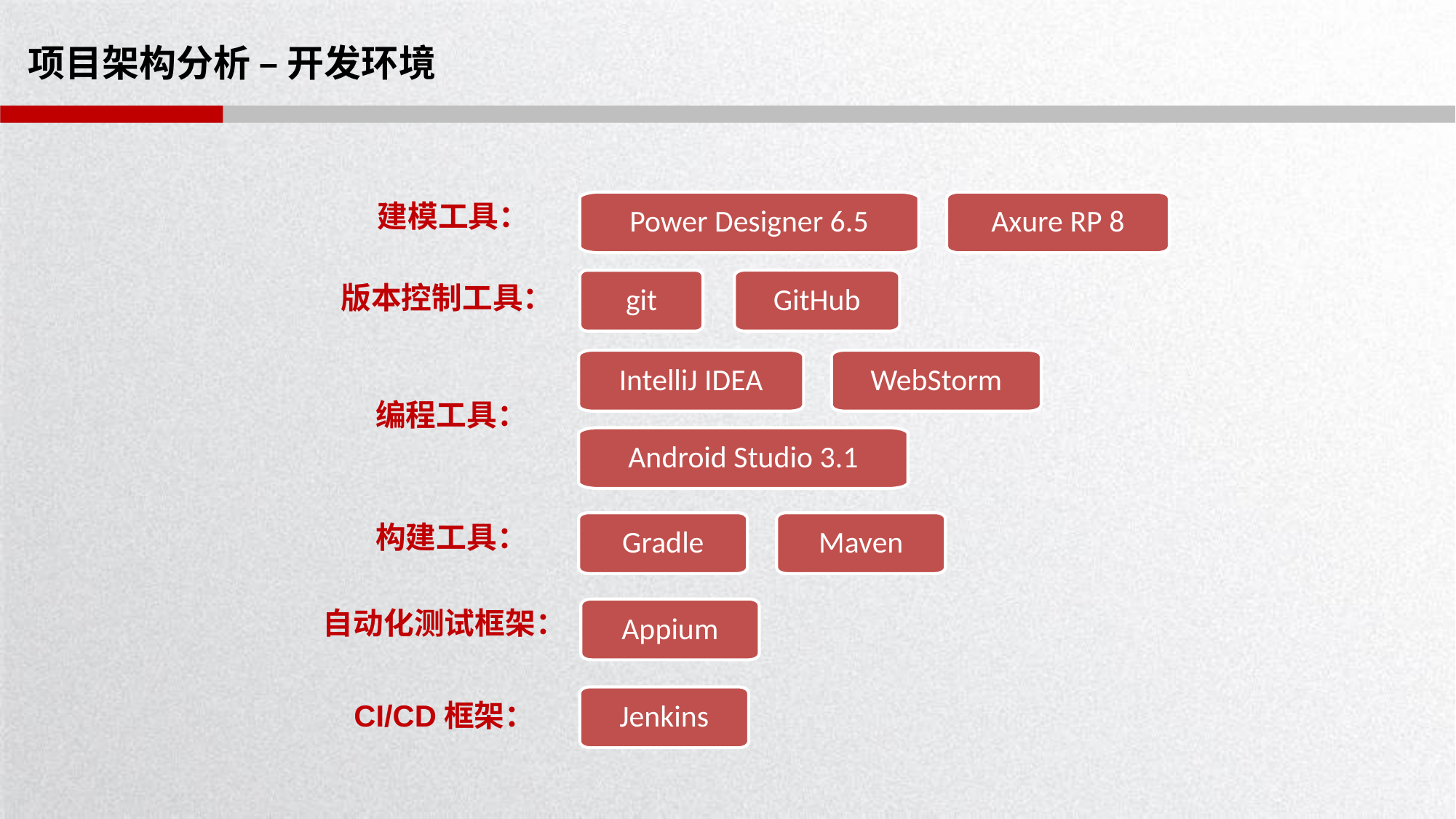

# 项目架构分析 – 开发环境
建模工具：
Power Designer 6.5
Axure RP 8
GitHub
git
版本控制工具：
IntelliJ IDEA
WebStorm
编程工具：
Android Studio 3.1
构建工具：
Gradle
Maven
自动化测试框架：
Appium
Jenkins
CI/CD框架：